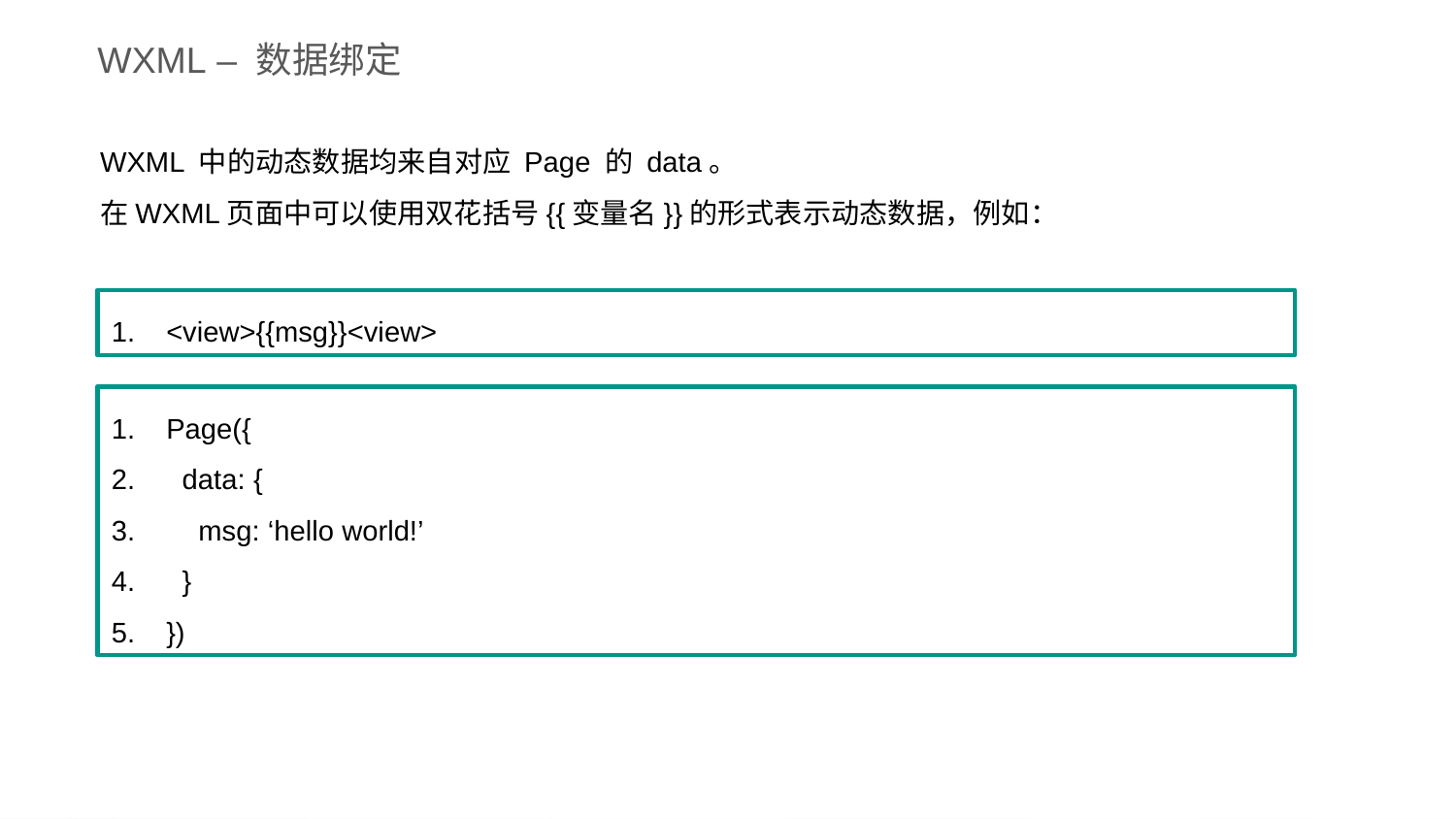

WXML – 数据绑定
WXML 中的动态数据均来自对应 Page 的 data。
在WXML页面中可以使用双花括号{{变量名}}的形式表示动态数据，例如：

<view>{{msg}}<view>
Page({
  data: {
    msg: ‘hello world!’
  }
})